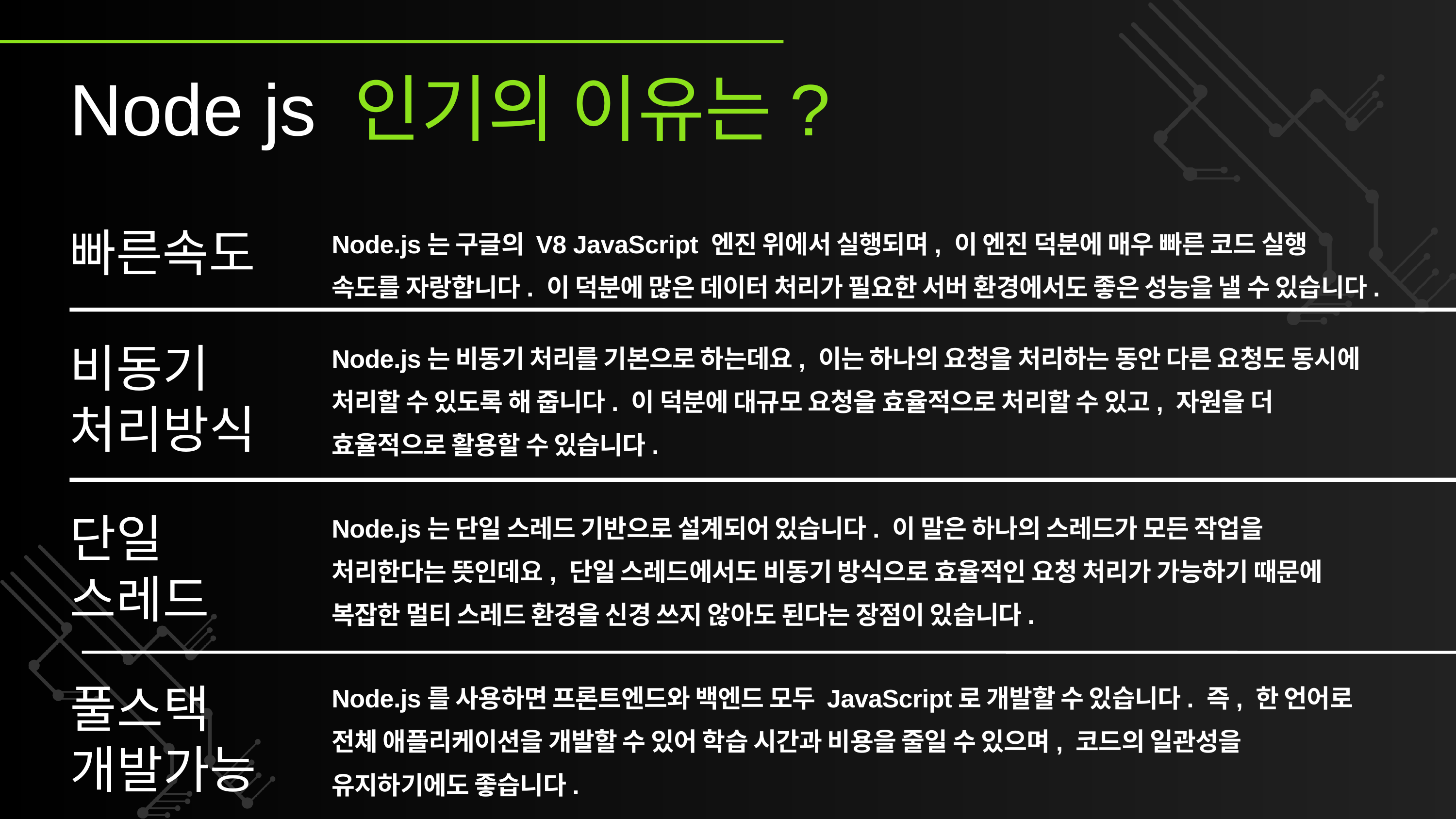

Node js 인기의 이유는?
Node.js는 구글의 V8 JavaScript 엔진 위에서 실행되며, 이 엔진 덕분에 매우 빠른 코드 실행 속도를 자랑합니다. 이 덕분에 많은 데이터 처리가 필요한 서버 환경에서도 좋은 성능을 낼 수 있습니다.

빠른속도

Node.js는 비동기 처리를 기본으로 하는데요, 이는 하나의 요청을 처리하는 동안 다른 요청도 동시에 처리할 수 있도록 해 줍니다. 이 덕분에 대규모 요청을 효율적으로 처리할 수 있고, 자원을 더 효율적으로 활용할 수 있습니다.
비동기
처리방식

Node.js는 단일 스레드 기반으로 설계되어 있습니다. 이 말은 하나의 스레드가 모든 작업을 처리한다는 뜻인데요, 단일 스레드에서도 비동기 방식으로 효율적인 요청 처리가 가능하기 때문에 복잡한 멀티 스레드 환경을 신경 쓰지 않아도 된다는 장점이 있습니다.
단일
스레드

Node.js를 사용하면 프론트엔드와 백엔드 모두 JavaScript로 개발할 수 있습니다. 즉, 한 언어로 전체 애플리케이션을 개발할 수 있어 학습 시간과 비용을 줄일 수 있으며, 코드의 일관성을 유지하기에도 좋습니다.
풀스택
개발가능